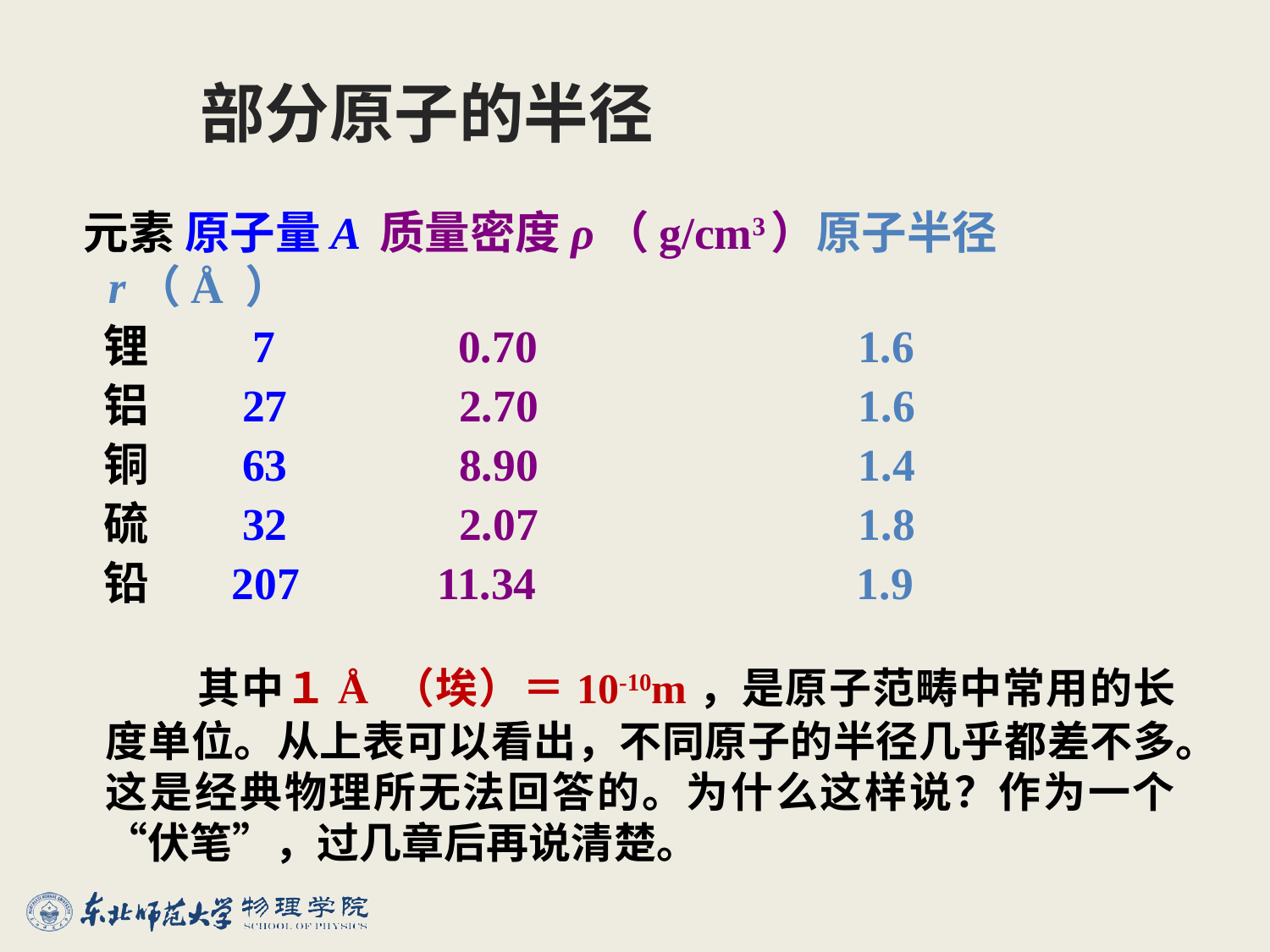

# 部分原子的半径
元素 原子量A 质量密度ρ（g/cm3）原子半径r（Å ）
 锂         7                0.70                            1.6
 铝        27               2.70                            1.6
 铜        63               8.90                            1.4
 硫        32               2.07                            1.8
 铅       207            11.34                            1.9
         其中１Å （埃）＝10-10m，是原子范畴中常用的长度单位。从上表可以看出，不同原子的半径几乎都差不多。这是经典物理所无法回答的。为什么这样说？作为一个“伏笔”，过几章后再说清楚。